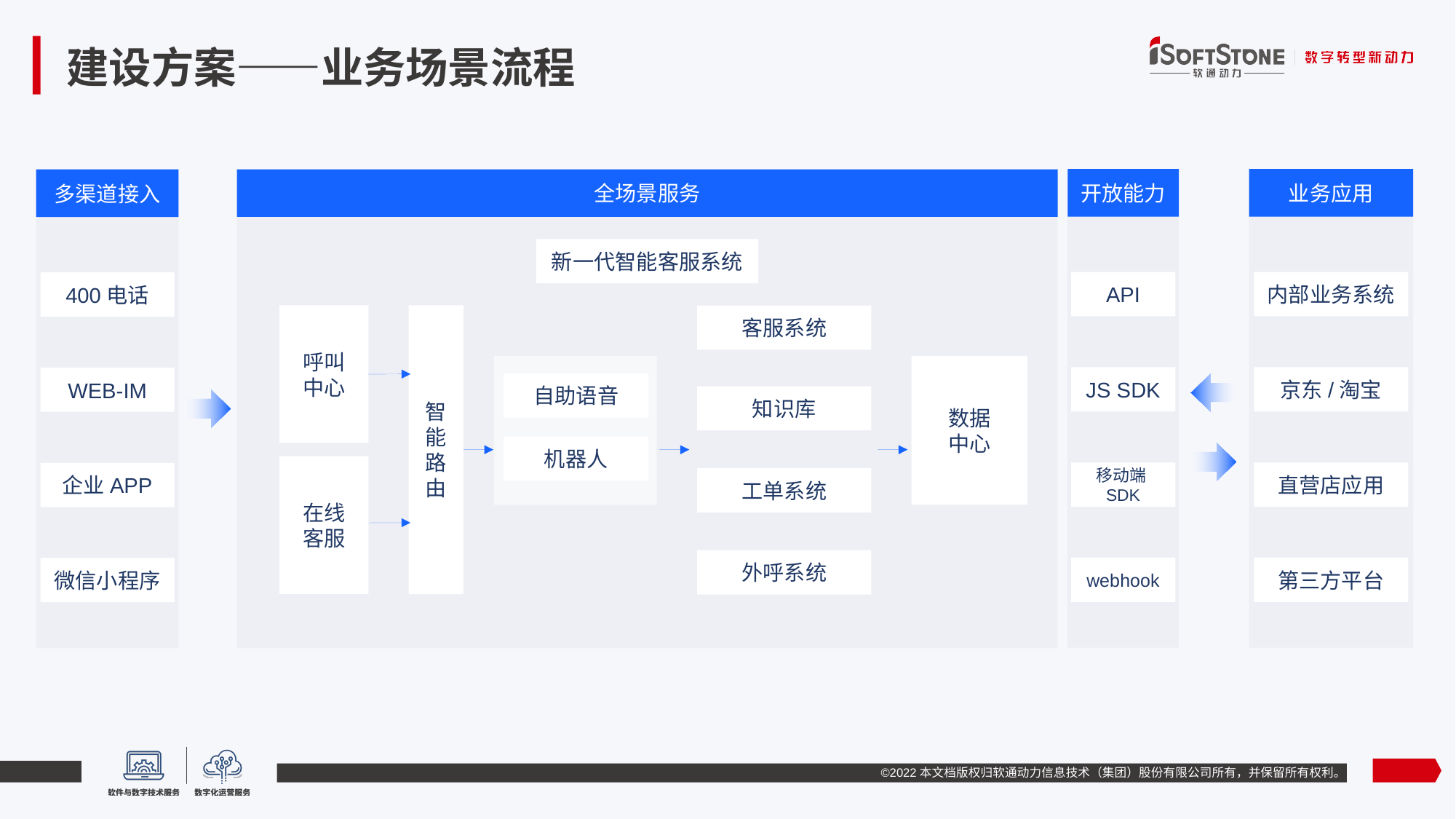

# 建设方案——业务场景流程

开放能力
API
JS SDK
移动端SDK
webhook

业务应用
内部业务系统
京东/淘宝
直营店应用
第三方平台

多渠道接入
400电话
WEB-IM
企业APP
微信小程序

全场景服务
新一代智能客服系统
呼叫
中心
智能路由
客服系统

数据
中心
自助语音
知识库
机器人
在线
客服
工单系统
外呼系统

2